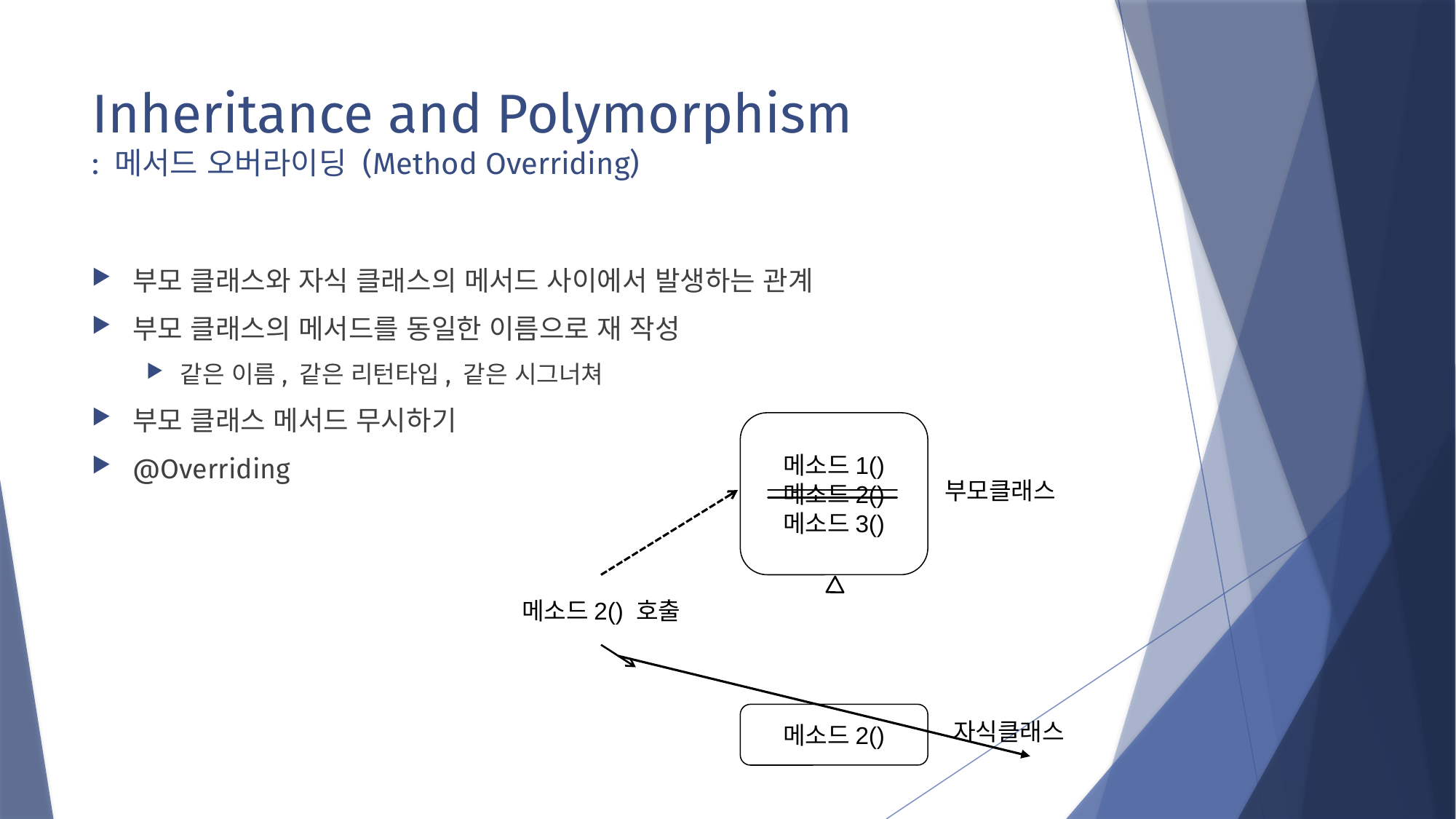

# Inheritance and Polymorphism : 메서드 오버라이딩 (Method Overriding)
부모 클래스와 자식 클래스의 메서드 사이에서 발생하는 관계
부모 클래스의 메서드를 동일한 이름으로 재 작성
같은 이름, 같은 리턴타입, 같은 시그너쳐
부모 클래스 메서드 무시하기
@Overriding
메소드1()
메소드2()
메소드3()
부모클래스

메소드2() 호출
메소드2()
자식클래스